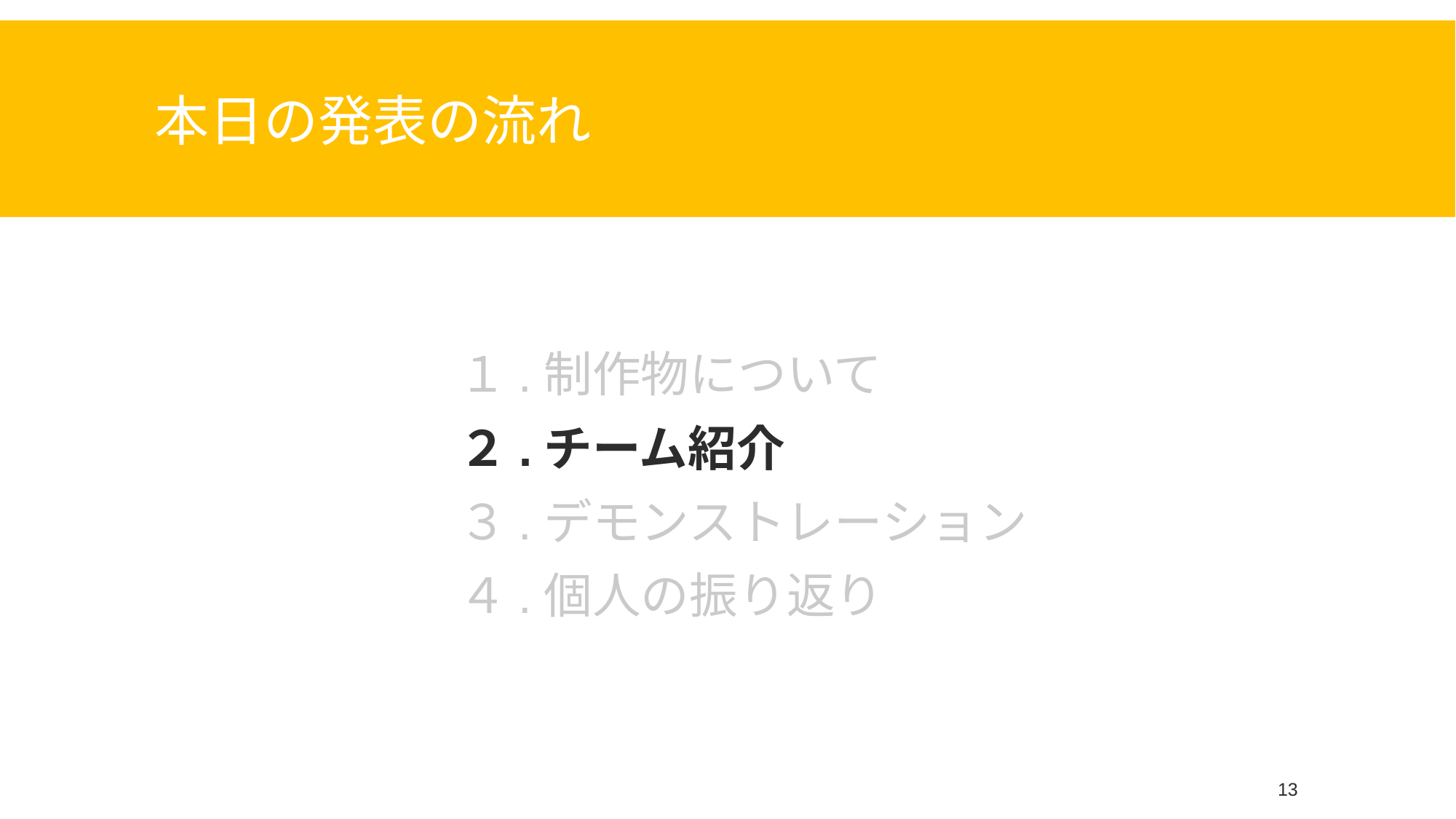

# 本日の発表の流れ
１.制作物について
２.チーム紹介
３.デモンストレーション
４.個人の振り返り

13